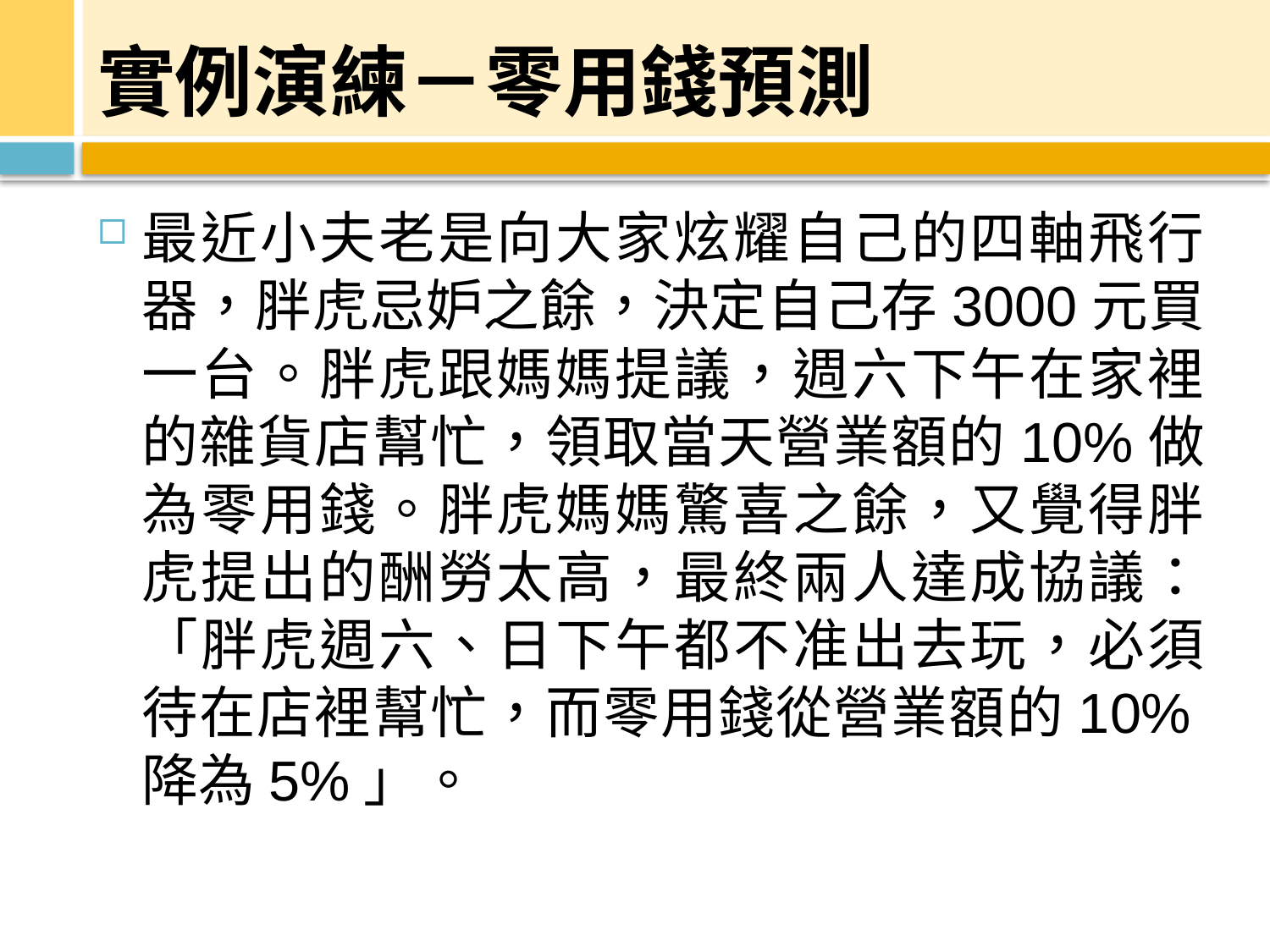

# 實例演練－零用錢預測
最近小夫老是向大家炫耀自己的四軸飛行器，胖虎忌妒之餘，決定自己存3000元買一台。胖虎跟媽媽提議，週六下午在家裡的雜貨店幫忙，領取當天營業額的10%做為零用錢。胖虎媽媽驚喜之餘，又覺得胖虎提出的酬勞太高，最終兩人達成協議：「胖虎週六、日下午都不准出去玩，必須待在店裡幫忙，而零用錢從營業額的10%降為5%」。